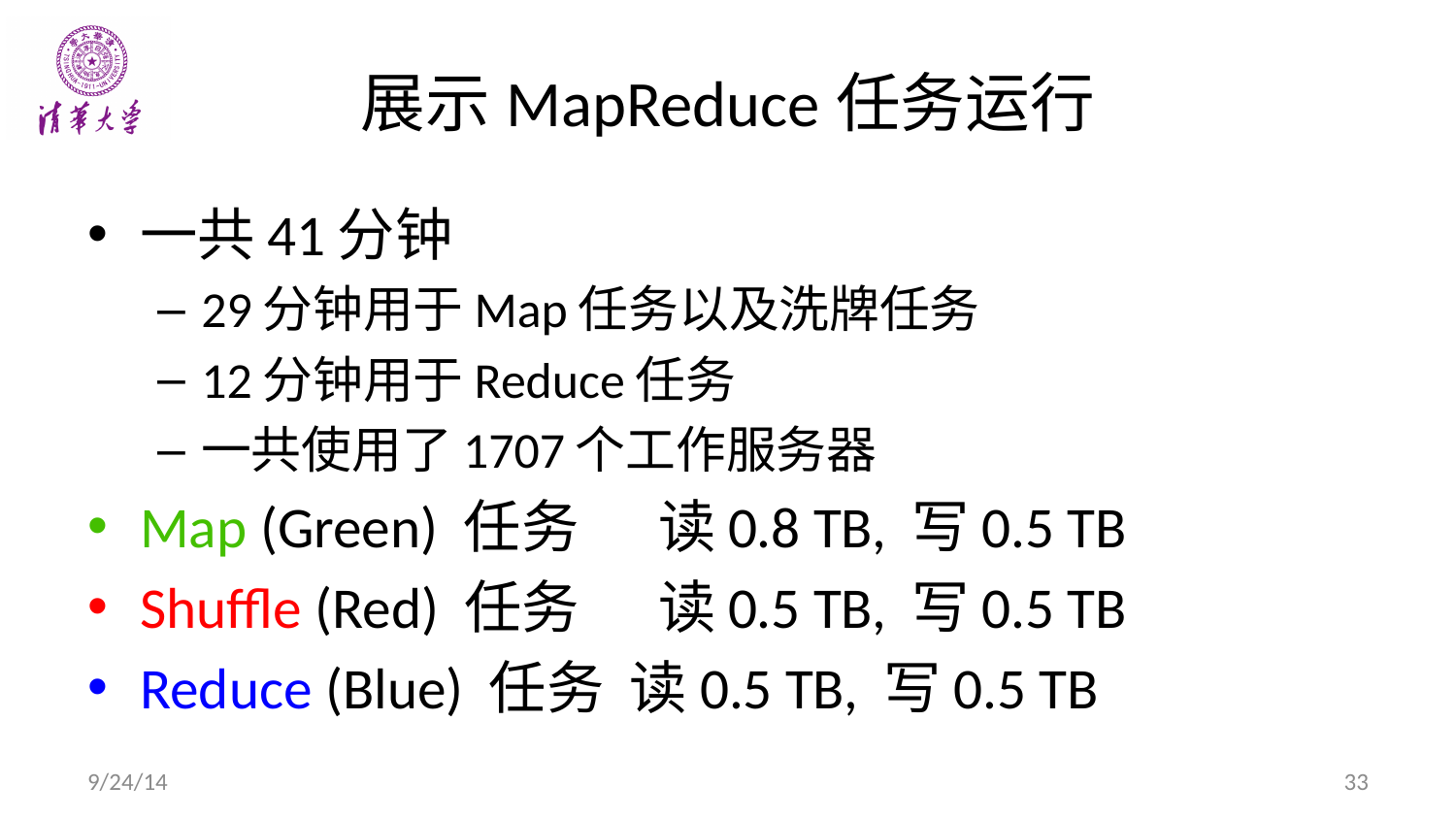

# 展示MapReduce任务运行
一共41分钟
29分钟用于Map任务以及洗牌任务
12分钟用于Reduce任务
一共使用了1707个工作服务器
Map (Green) 任务 	读0.8 TB, 写0.5 TB
Shuffle (Red) 任务 	读0.5 TB, 写0.5 TB
Reduce (Blue) 任务  读0.5 TB, 写0.5 TB

9/24/14
33